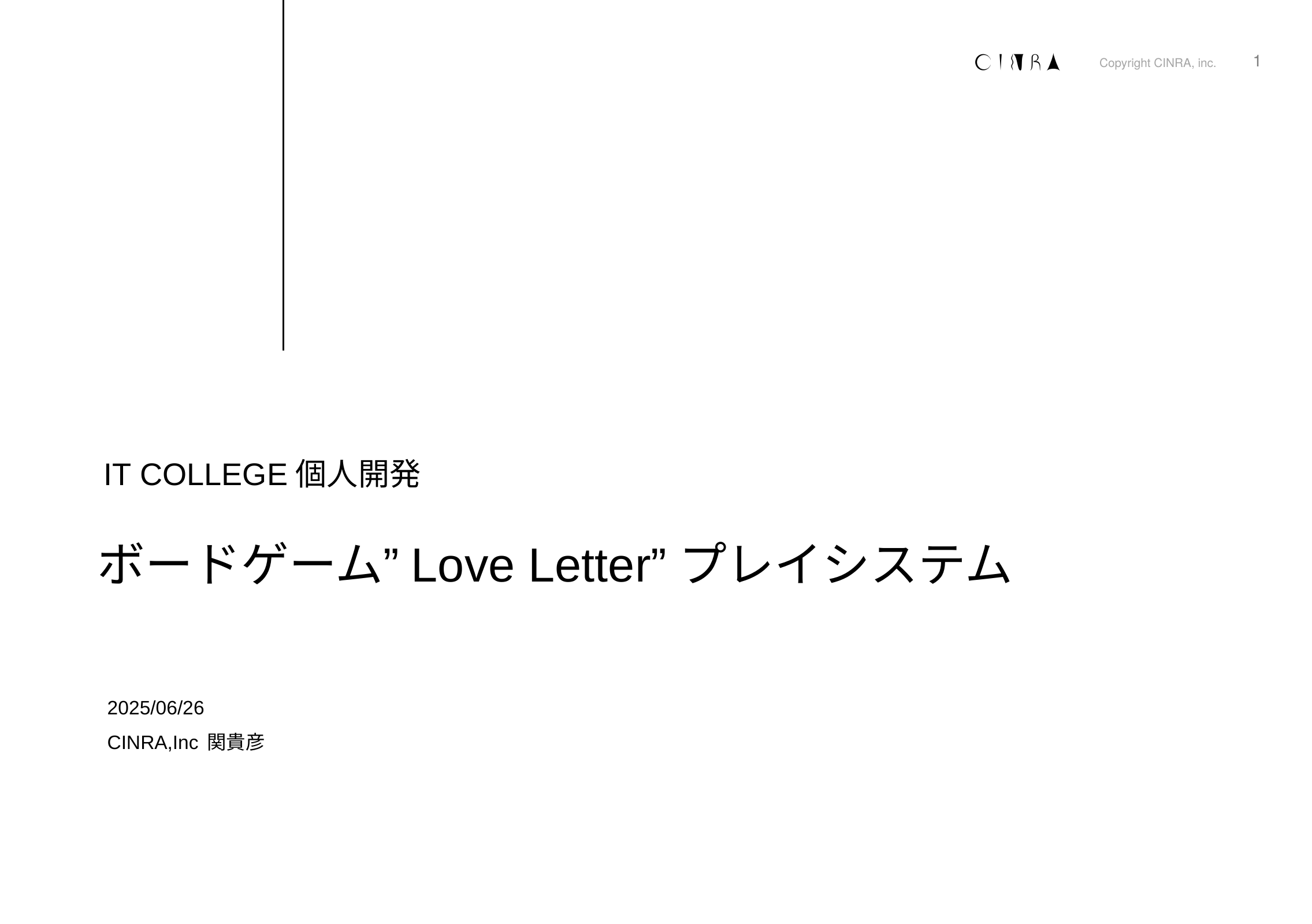

1
IT COLLEGE個人開発
ボードゲーム”Love Letter”プレイシステム
2025/06/26
CINRA,Inc 関貴彦